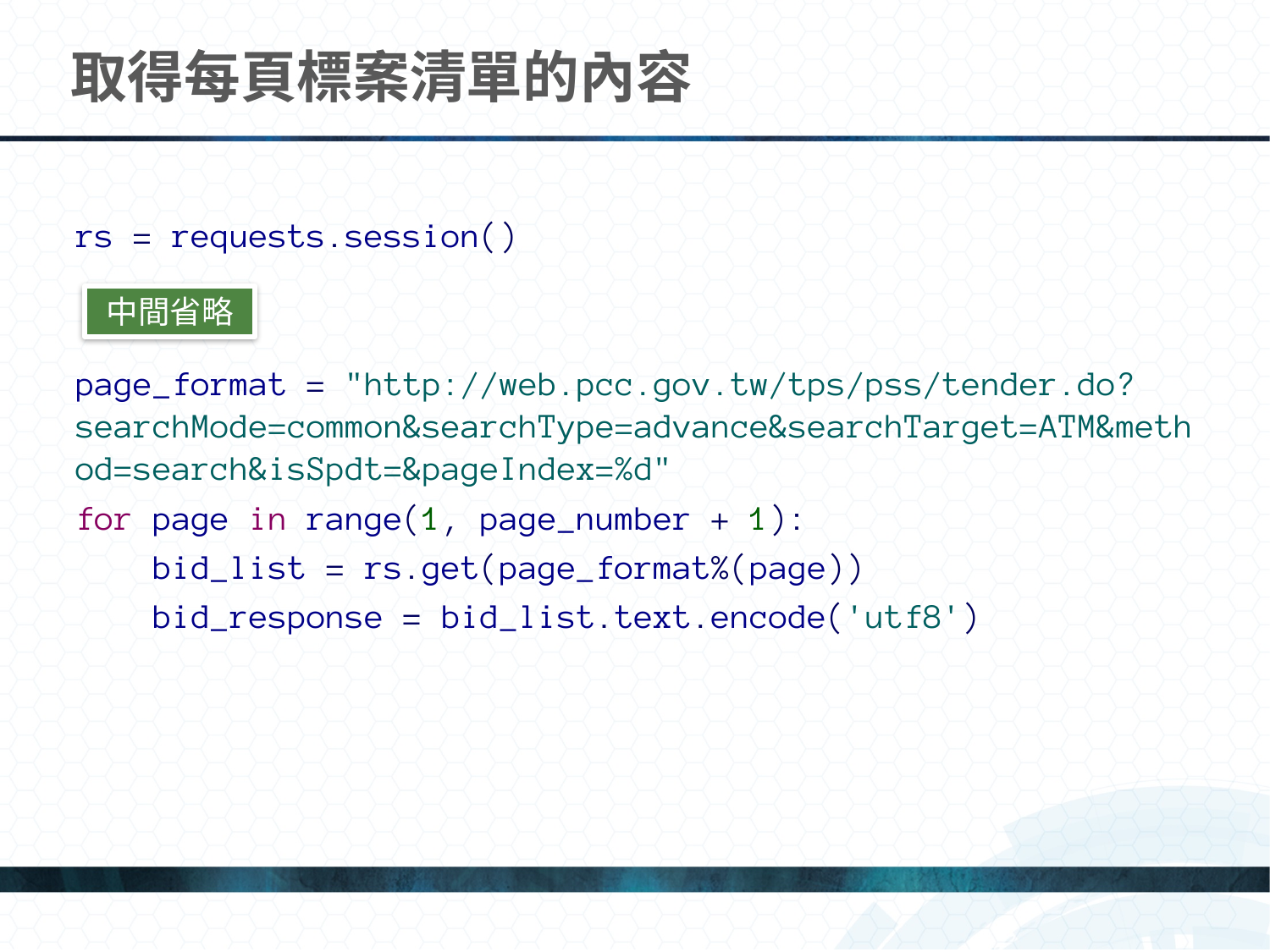

# 取得每頁標案清單的內容
rs = requests.session()

page_format = "http://web.pcc.gov.tw/tps/pss/tender.do?searchMode=common&searchType=advance&searchTarget=ATM&method=search&isSpdt=&pageIndex=%d"
for page in range(1, page_number + 1):
    bid_list = rs.get(page_format%(page))
    bid_response = bid_list.text.encode('utf8')

中間省略